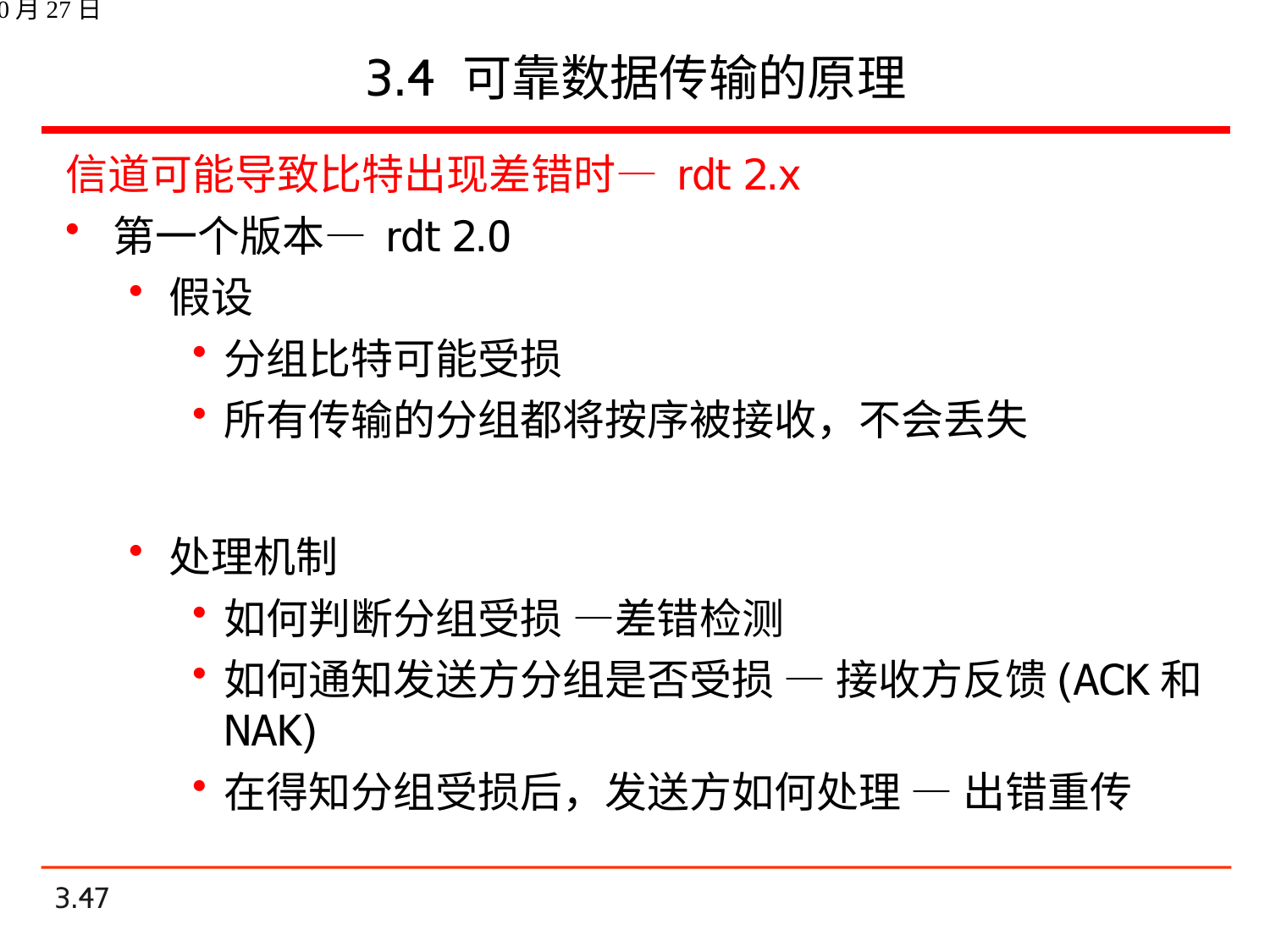

# 3.4 可靠数据传输的原理
信道可能导致比特出现差错时— rdt 2.x
第一个版本— rdt 2.0
假设
分组比特可能受损
所有传输的分组都将按序被接收，不会丢失

处理机制
如何判断分组受损 —差错检测
如何通知发送方分组是否受损 — 接收方反馈(ACK和NAK)
在得知分组受损后，发送方如何处理 — 出错重传
2020年10月27日